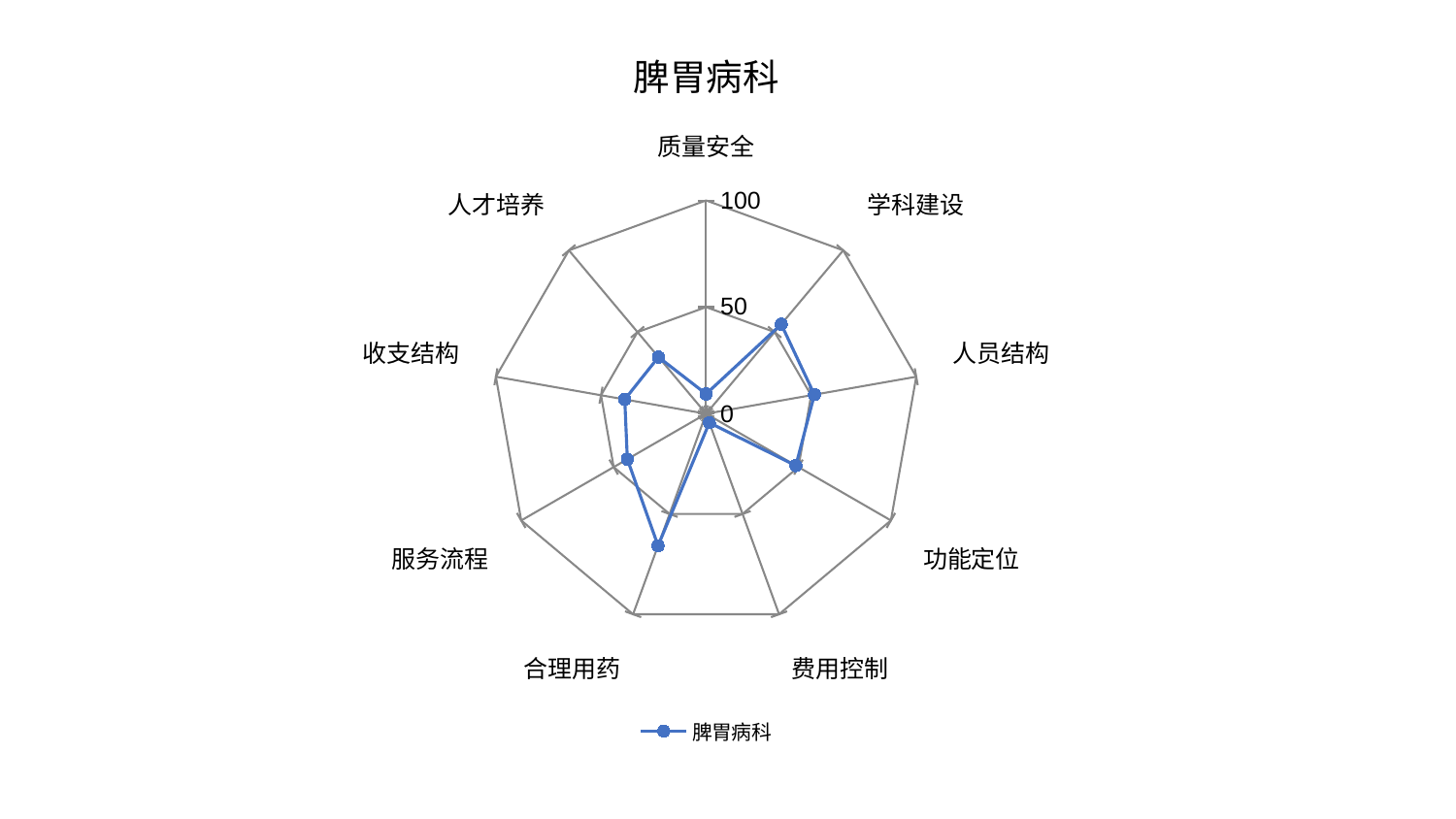

### Chart: 脾胃病科

| Category | 脾胃病科 |
|---|---|
| 质量安全 | 9.276974349019047 |
| 学科建设 | 54.803561979390196 |
| 人员结构 | 51.555247800130005 |
| 功能定位 | 48.58473880258966 |
| 费用控制 | 4.48638835001519 |
| 合理用药 | 65.80739859991965 |
| 服务流程 | 42.61333487041548 |
| 收支结构 | 38.69422791213147 |
| 人才培养 | 34.70154217031569 |
114